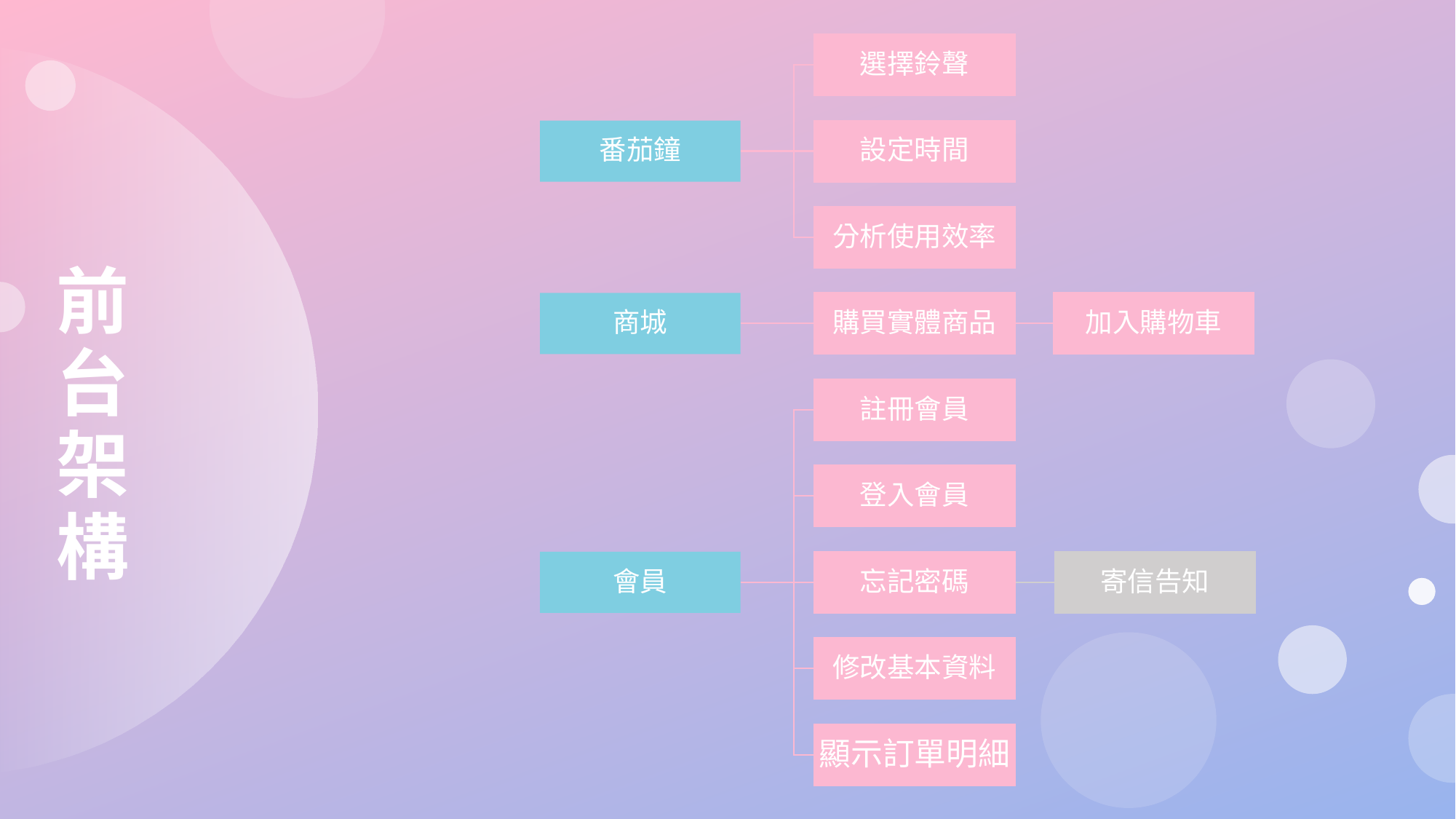

番茄鐘
選擇鈴聲
設定時間
分析使用效率
商城
購買實體商品
加入購物車
會員
註冊會員
登入會員
忘記密碼
寄信告知
修改基本資料
顯示訂單明細
前台架構